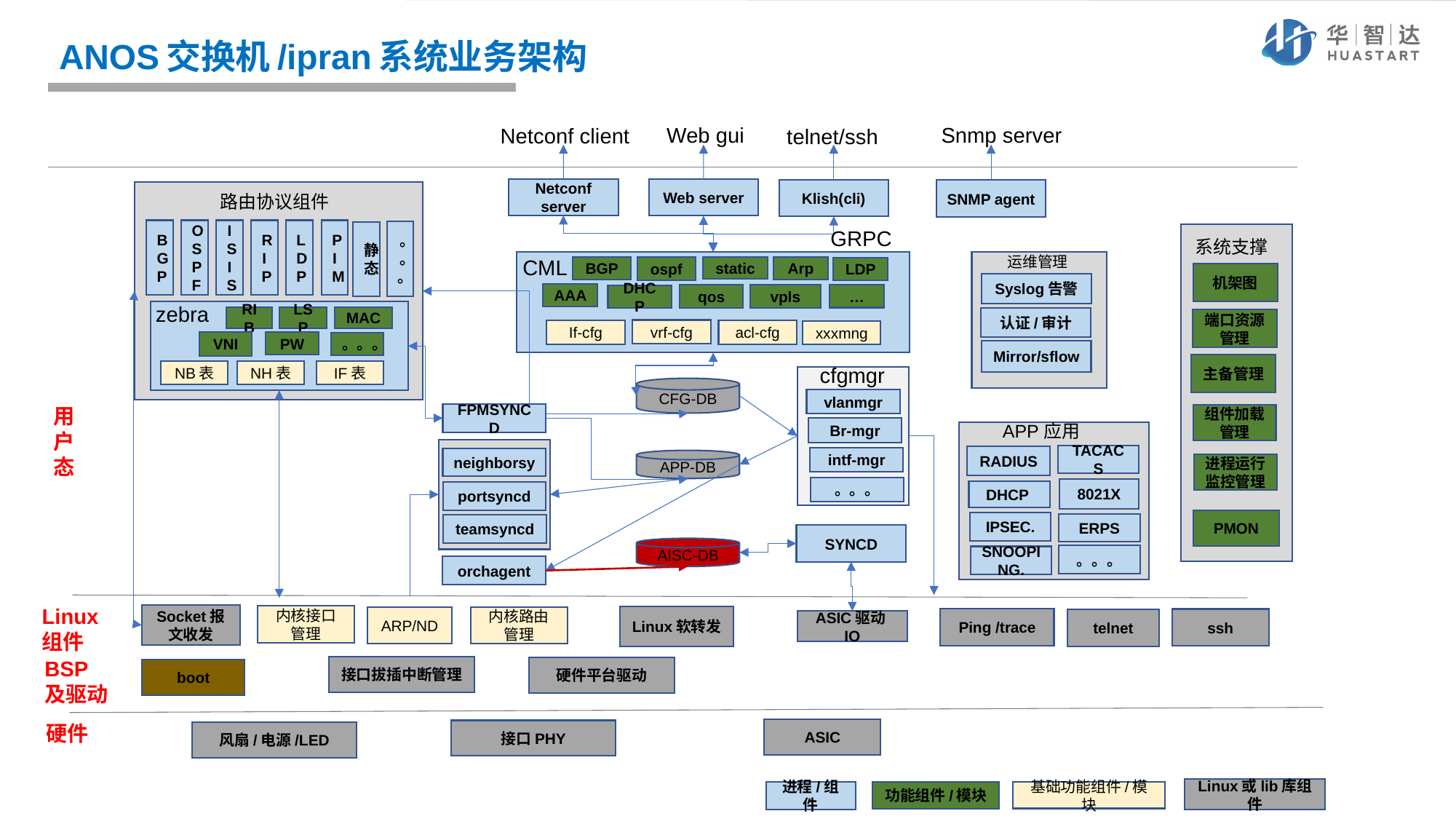

# ANOS交换机/ipran系统业务架构
Web gui
Snmp server
Netconf client
telnet/ssh
Netconf server
Web server
Klish(cli)
SNMP agent

路由协议组件
GRPC
BGP
OSPF
ISIS
RIP
LDP
PIM
。。。
静态

系统支撑
运维管理
CML

BGP
Arp
ospf
static
LDP
机架图
Syslog告警
AAA
…
qos
vpls
DHCP
zebra

RIB
LSP
MAC
认证/审计
端口资源管理
vrf-cfg
If-cfg
acl-cfg
xxxmng
VNI
PW
。。。
Mirror/sflow
主备管理
cfgmgr
NB表
NH表
IF表

CFG-DB
vlanmgr
用户态
FPMSYNCD
组件加载管理
APP应用
Br-mgr

TACACS
RADIUS
intf-mgr
neighborsy
APP-DB
进程运行监控管理
。。。
8021X
DHCP
portsyncd
PMON
IPSEC.
ERPS
teamsyncd
SYNCD
AISC-DB
。。。
SNOOPING.
orchagent
Linux
组件
Socket报文收发
内核接口管理
Linux软转发
内核路由管理
ARP/ND
Ping /trace
ssh
telnet
ASIC驱动IO
BSP及驱动
接口拔插中断管理
硬件平台驱动
boot
硬件
ASIC
接口PHY
风扇/电源/LED
Linux或lib库组件
进程/组件
功能组件/模块
基础功能组件/模块